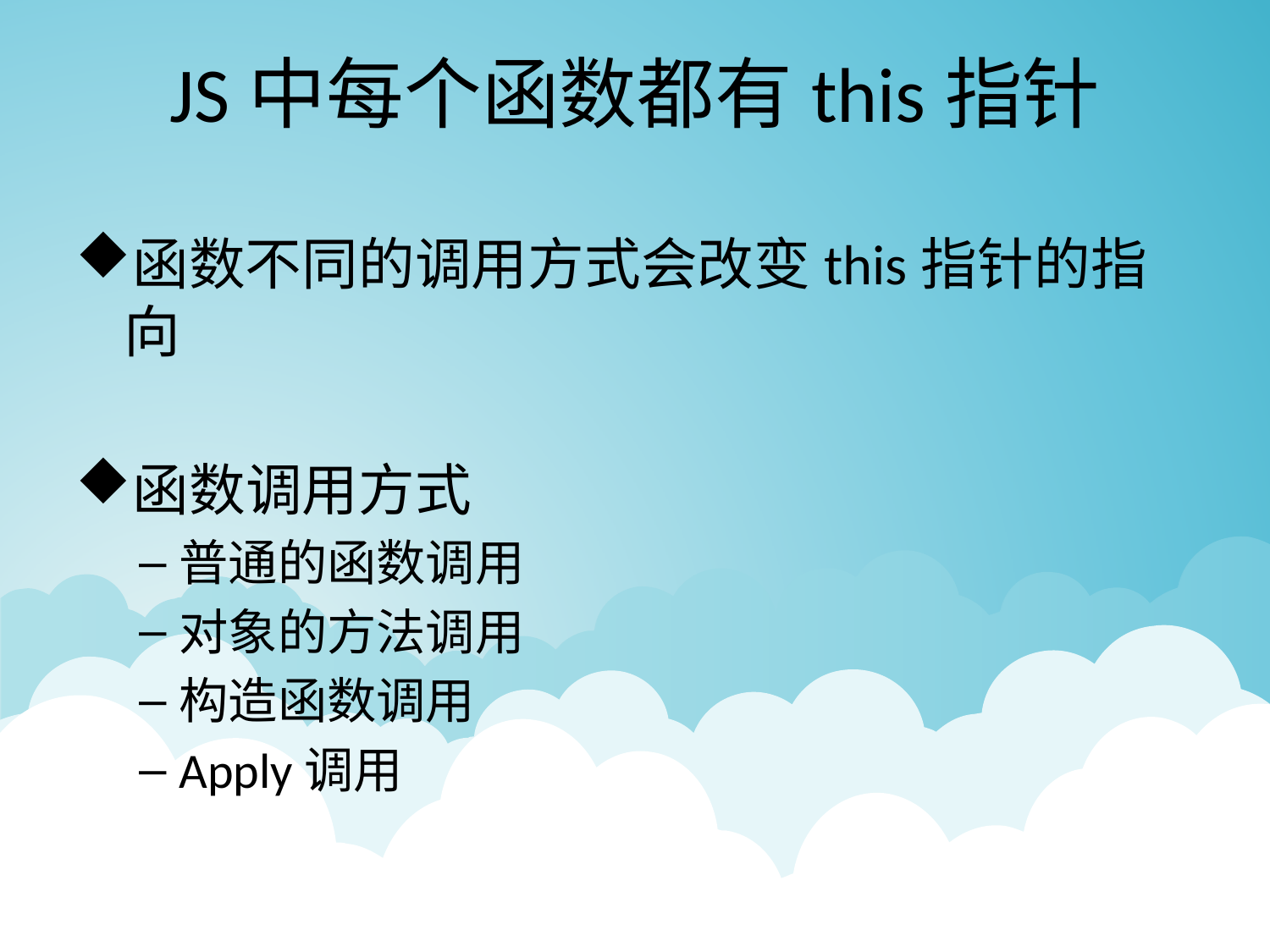

# JS中每个函数都有this指针
函数不同的调用方式会改变this指针的指向

函数调用方式
普通的函数调用
对象的方法调用
构造函数调用
Apply调用